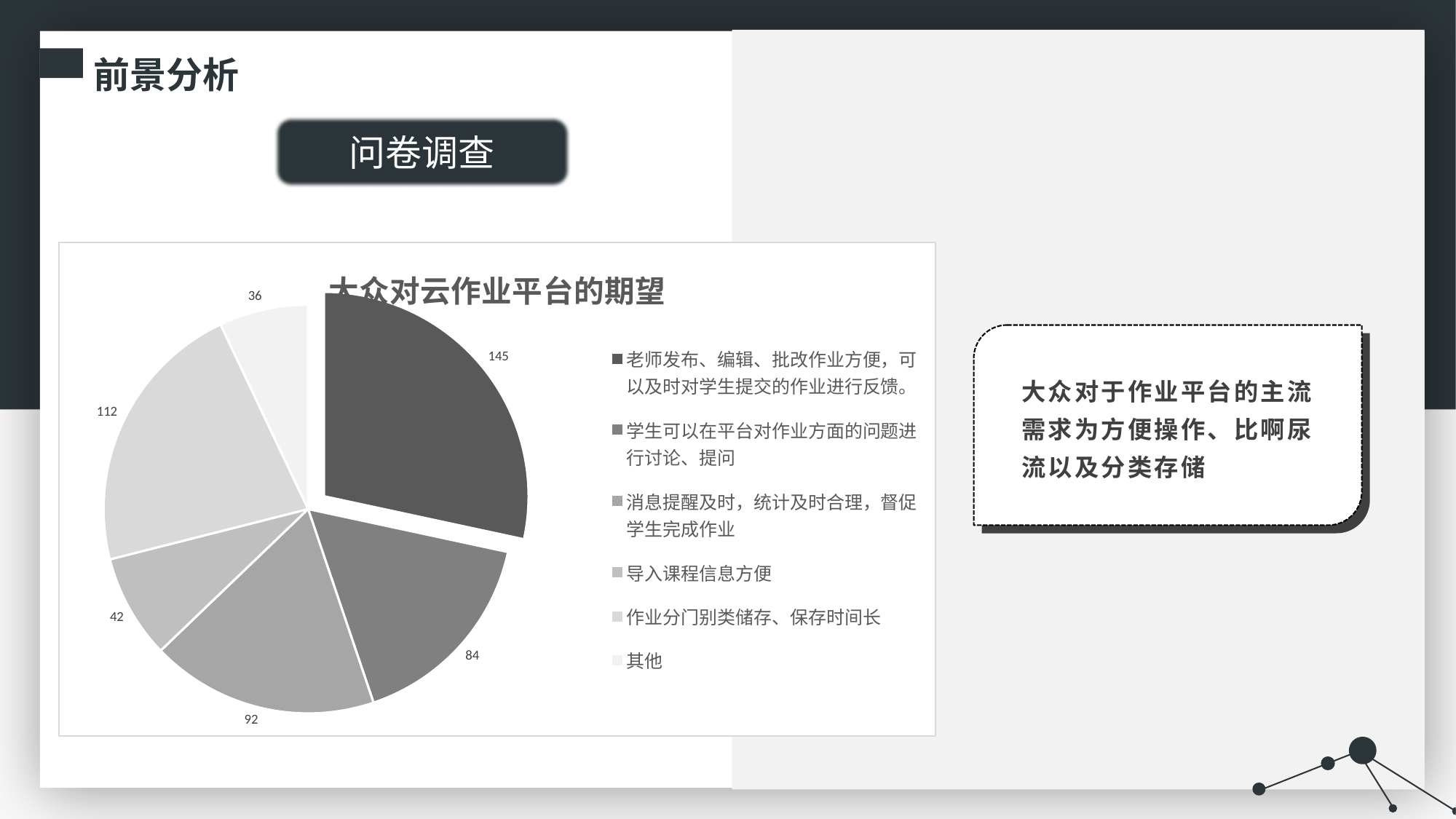

前景分析

被409个学区、大学和教育机构使用

问卷调查

### Chart: 大众对云作业平台的期望

| Category |  |
|---|---|
| 老师发布、编辑、批改作业方便，可以及时对学生提交的作业进行反馈。 | 145.0 |
| 学生可以在平台对作业方面的问题进行讨论、提问 | 84.0 |
| 消息提醒及时，统计及时合理，督促学生完成作业 | 92.0 |
| 导入课程信息方便 | 42.0 |
| 作业分门别类储存、保存时间长 | 112.0 |
| 其他 | 36.0 |

大众对于作业平台的主流需求为方便操作、比啊尿流以及分类存储